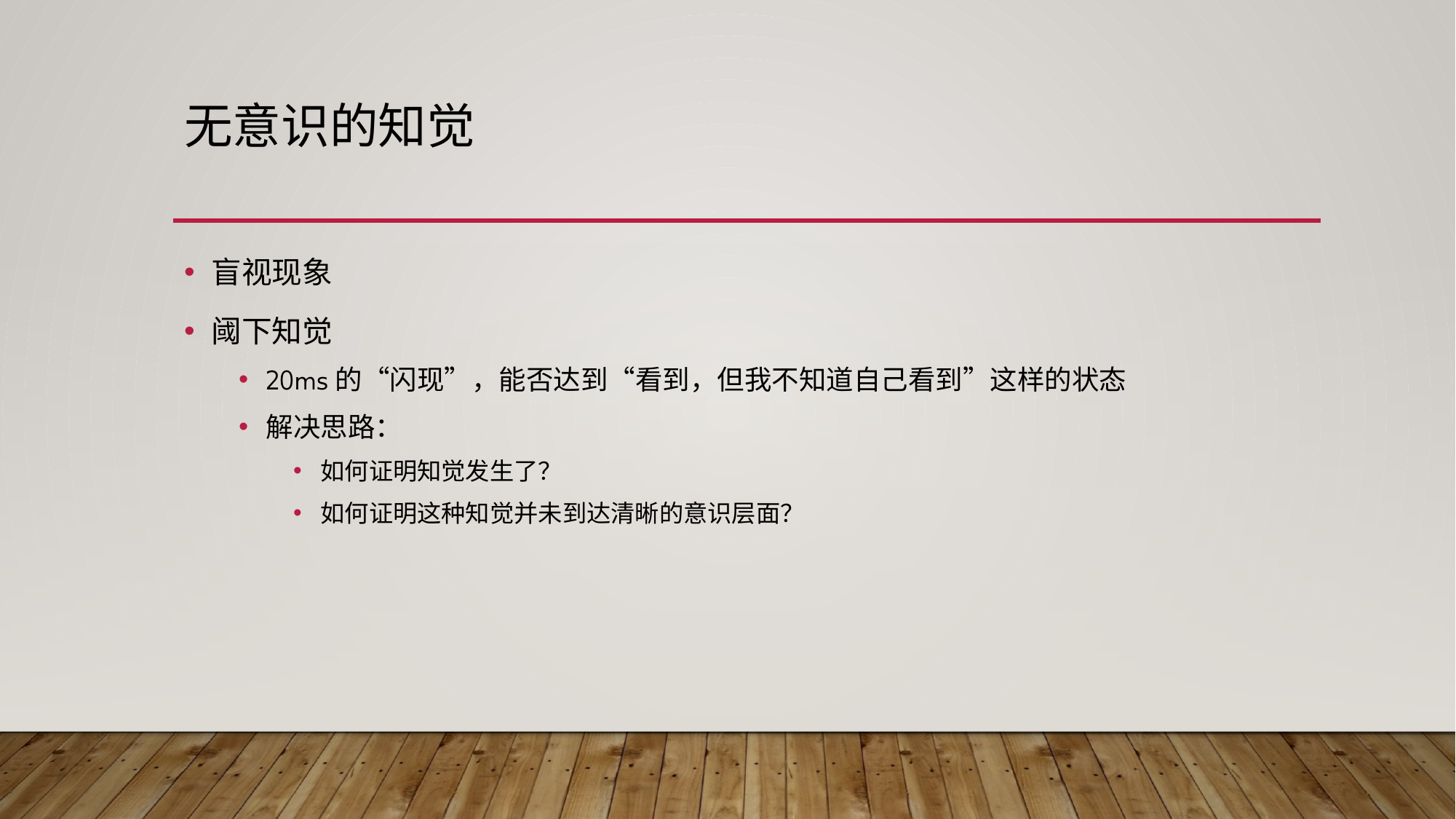

# 无意识的知觉
盲视现象
阈下知觉
20ms的“闪现”，能否达到“看到，但我不知道自己看到”这样的状态
解决思路：
如何证明知觉发生了？
如何证明这种知觉并未到达清晰的意识层面？